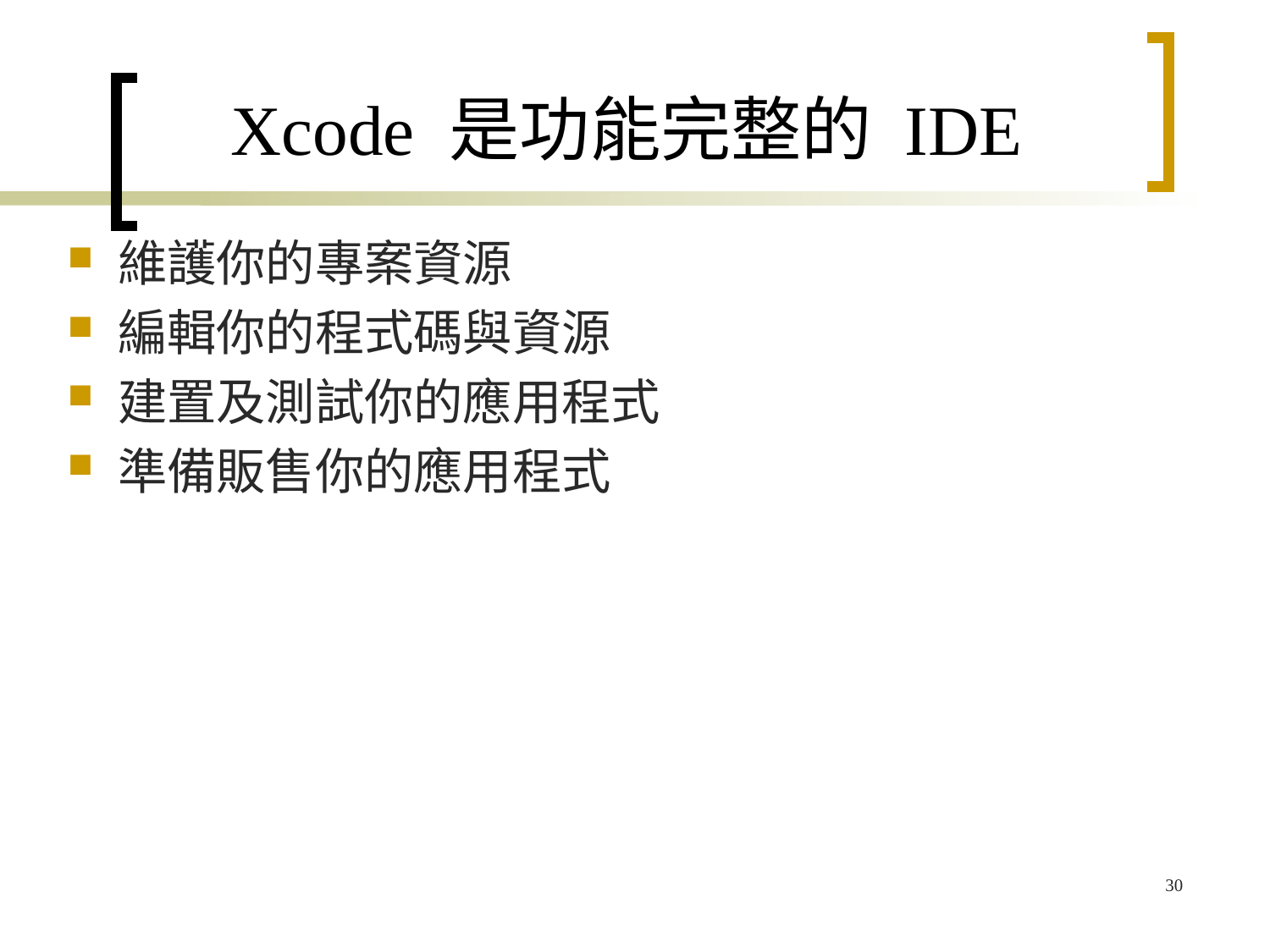

# Xcode 是功能完整的 IDE
維護你的專案資源
編輯你的程式碼與資源
建置及測試你的應用程式
準備販售你的應用程式

30